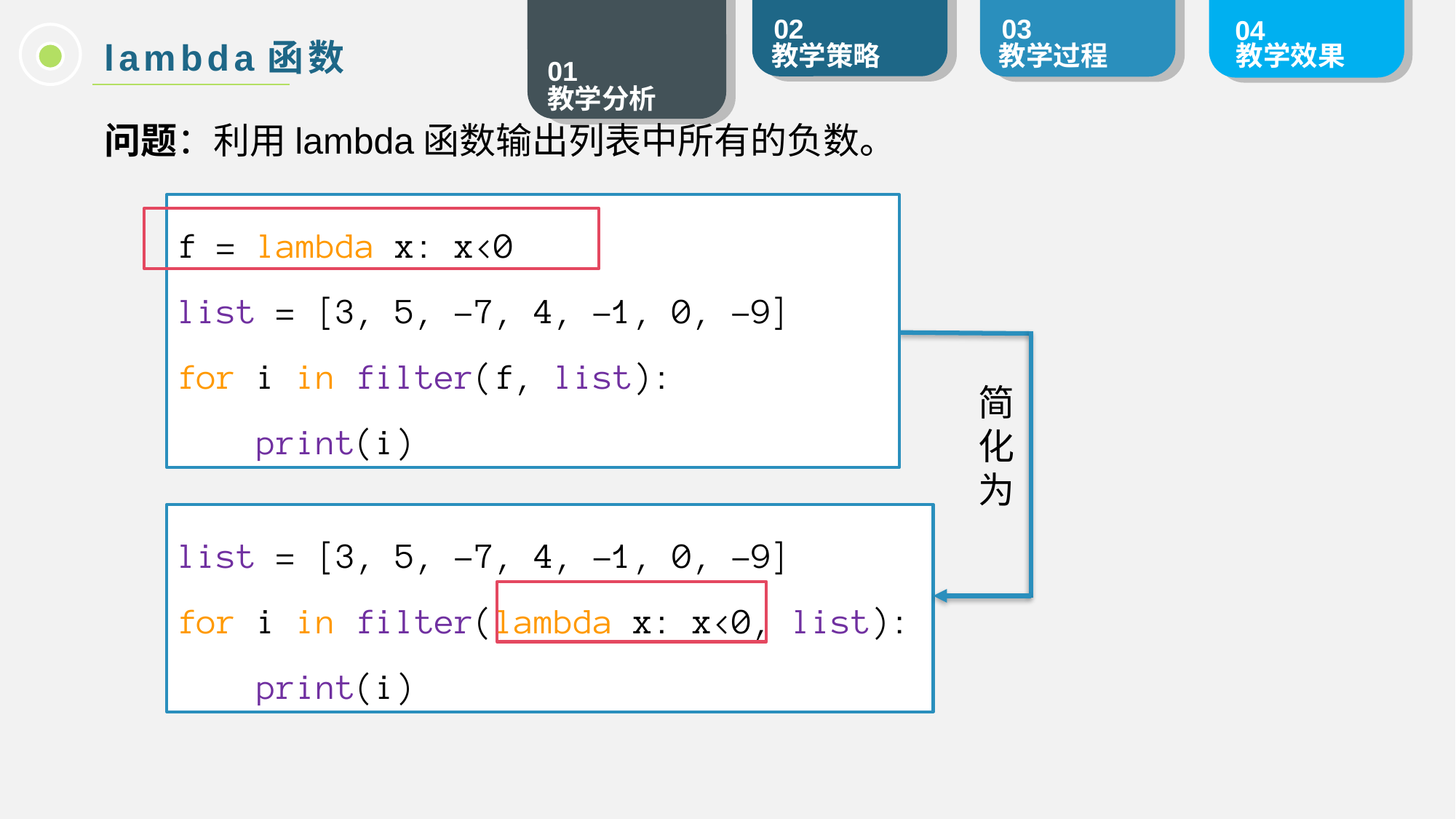

lambda函数
问题：利用lambda函数输出列表中所有的负数。
f = lambda x: x<0
list = [3, 5, -7, 4, -1, 0, -9]
for i in filter(f, list):
    print(i)

简
化
为
list = [3, 5, -7, 4, -1, 0, -9]
for i in filter(lambda x: x<0, list):
    print(i)